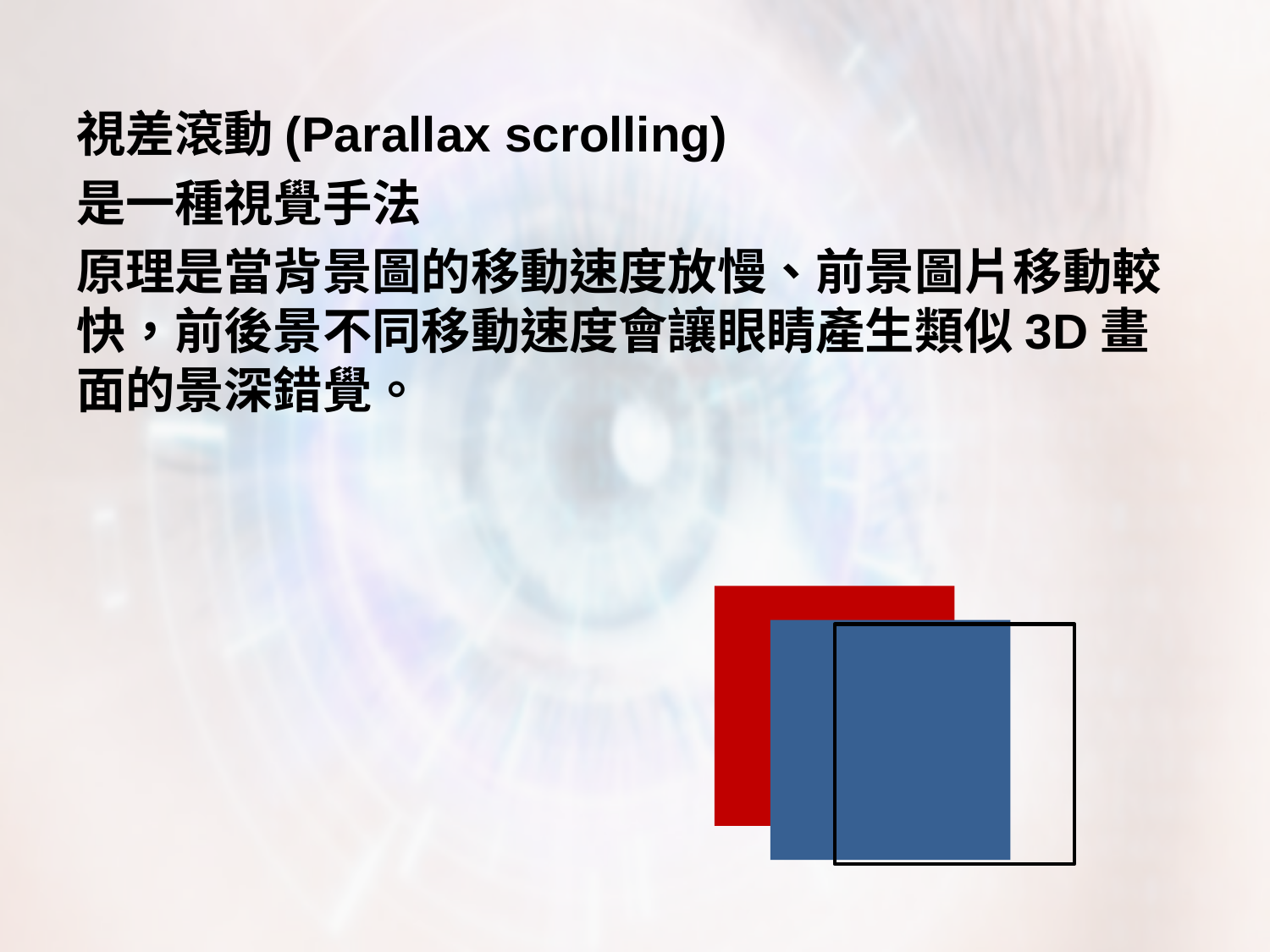

視差滾動(Parallax scrolling)
是一種視覺手法
原理是當背景圖的移動速度放慢、前景圖片移動較快，前後景不同移動速度會讓眼睛產生類似3D畫面的景深錯覺。